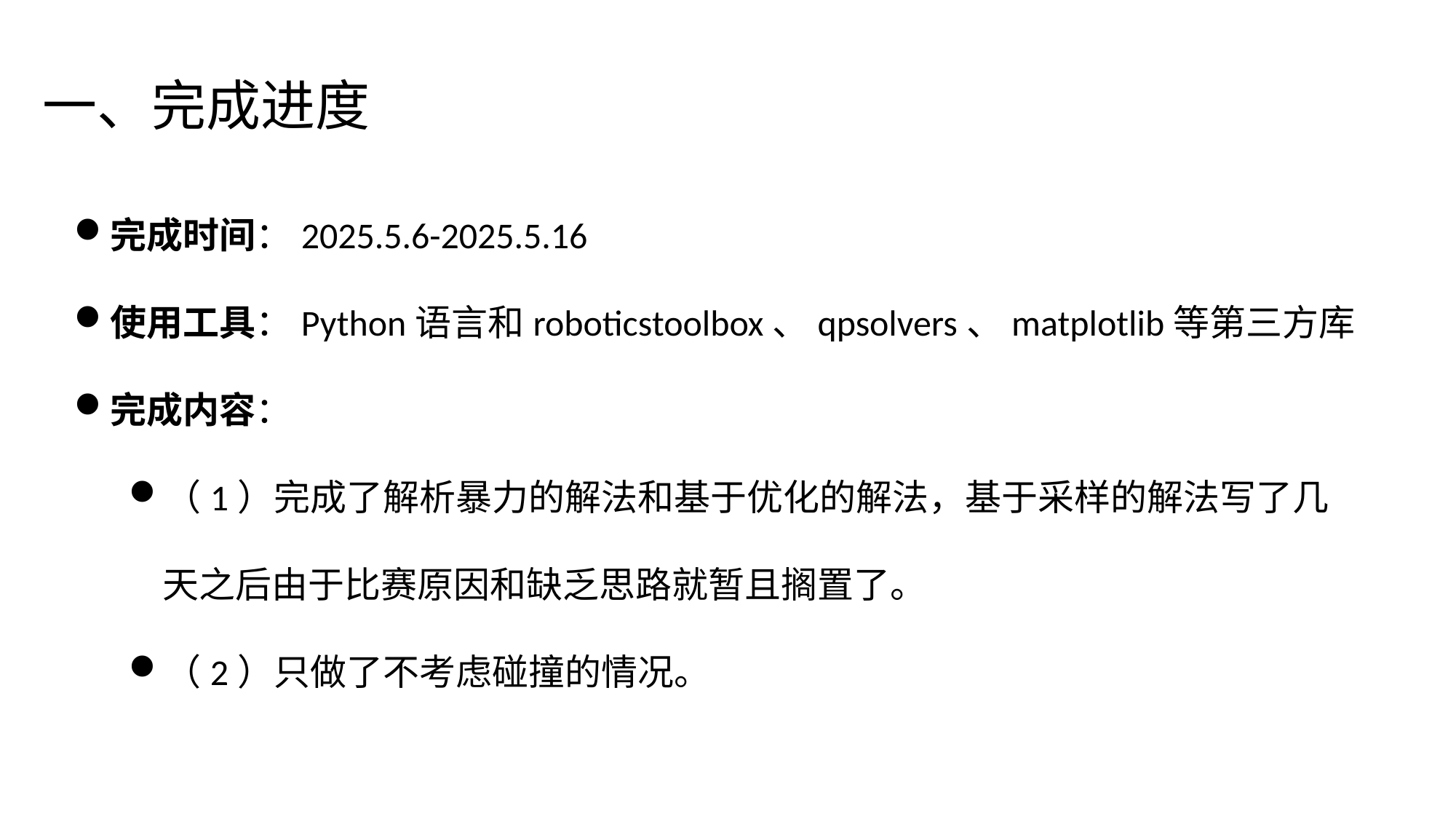

# 一、完成进度
完成时间：2025.5.6-2025.5.16
使用工具：Python语言和roboticstoolbox、qpsolvers、matplotlib等第三方库
完成内容：
（1）完成了解析暴力的解法和基于优化的解法，基于采样的解法写了几天之后由于比赛原因和缺乏思路就暂且搁置了。
（2）只做了不考虑碰撞的情况。